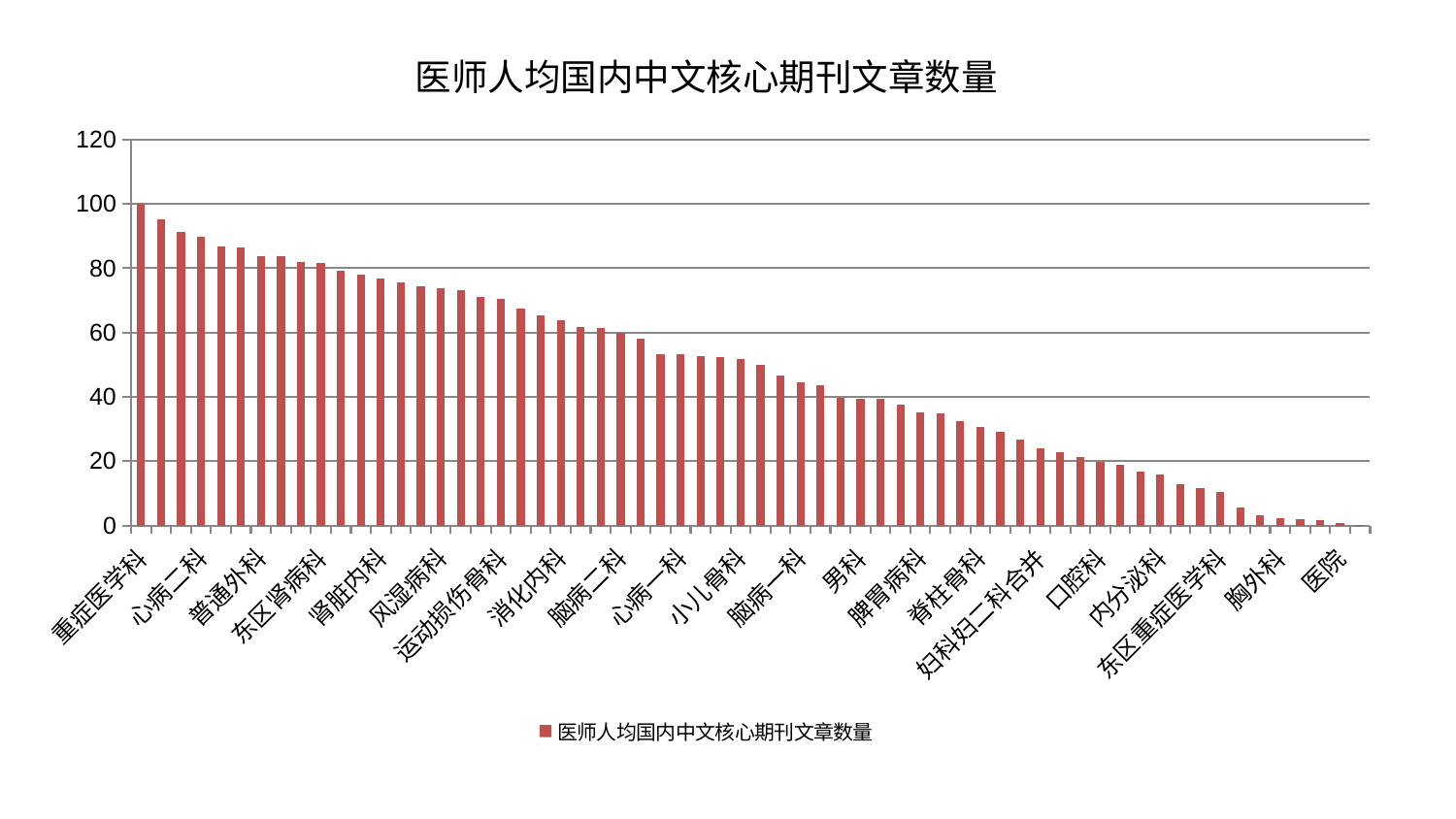

### Chart: 医师人均国内中文核心期刊文章数量

| Category | 医师人均国内中文核心期刊文章数量 |
|---|---|
| 重症医学科 | 100.0 |
| 神经内科 | 95.25312045436844 |
| 妇二科 | 91.31048960757235 |
| 心病二科 | 89.751894754647 |
| 骨科 | 86.6476173239002 |
| 西区重症医学科 | 86.4682020814588 |
| 普通外科 | 83.91022729625377 |
| 康复科 | 83.7215499425174 |
| 身心医学科 | 82.01033537847952 |
| 东区肾病科 | 81.54052036828254 |
| 中医经典科 | 79.33306750952774 |
| 血液科 | 78.08489267804306 |
| 肾脏内科 | 76.90602259849229 |
| 推拿科 | 75.7078008307841 |
| 呼吸内科 | 74.33757160631367 |
| 风湿病科 | 73.65165091675767 |
| 肿瘤内科 | 73.06616860080652 |
| 创伤骨科 | 71.19649686209006 |
| 运动损伤骨科 | 70.42307365811413 |
| 中医外治中心 | 67.450895900858 |
| 肛肠科 | 65.4197519830175 |
| 消化内科 | 63.78708275610806 |
| 关节骨科 | 61.82995632444258 |
| 皮肤科 | 61.58111251194924 |
| 脑病二科 | 60.00409601215551 |
| 脾胃科消化科合并 | 58.13883881796404 |
| 神经外科 | 53.38510811522261 |
| 心病一科 | 53.15910249606199 |
| 小儿推拿科 | 52.74073381710258 |
| 心病四科 | 52.24903102466423 |
| 小儿骨科 | 51.908303403935776 |
| 显微骨科 | 50.00789322897998 |
| 肝胆外科 | 46.7345072714475 |
| 脑病一科 | 44.37282795024701 |
| 脑病三科 | 43.57781155293926 |
| 微创骨科 | 39.55004031671863 |
| 男科 | 39.48260624886834 |
| 综合内科 | 39.300272453494564 |
| 泌尿外科 | 37.55858559188967 |
| 脾胃病科 | 34.99921392922663 |
| 心血管内科 | 34.728807305047596 |
| 眼科 | 32.525749641111815 |
| 脊柱骨科 | 30.76337204992008 |
| 周围血管科 | 29.03659834610326 |
| 美容皮肤科 | 26.81662572550403 |
| 妇科妇二科合并 | 23.86935670868986 |
| 乳腺甲状腺外科 | 22.701621402143648 |
| 儿科 | 21.23404003461664 |
| 口腔科 | 19.75087673713485 |
| 心病三科 | 18.951025179039082 |
| 治未病中心 | 16.748877142819097 |
| 内分泌科 | 15.932048821096709 |
| 产科 | 12.681859295785557 |
| 肾病科 | 11.564981270996455 |
| 东区重症医学科 | 10.487262982771938 |
| 肝病科 | 5.6961927906424625 |
| 耳鼻喉科 | 3.218217305622084 |
| 胸外科 | 2.232503239718575 |
| 老年医学科 | 1.8890465816786994 |
| 妇科 | 1.7244729824609006 |
| 医院 | 0.8208922701063327 |
| 针灸科 | 0.299886411574235 |
48